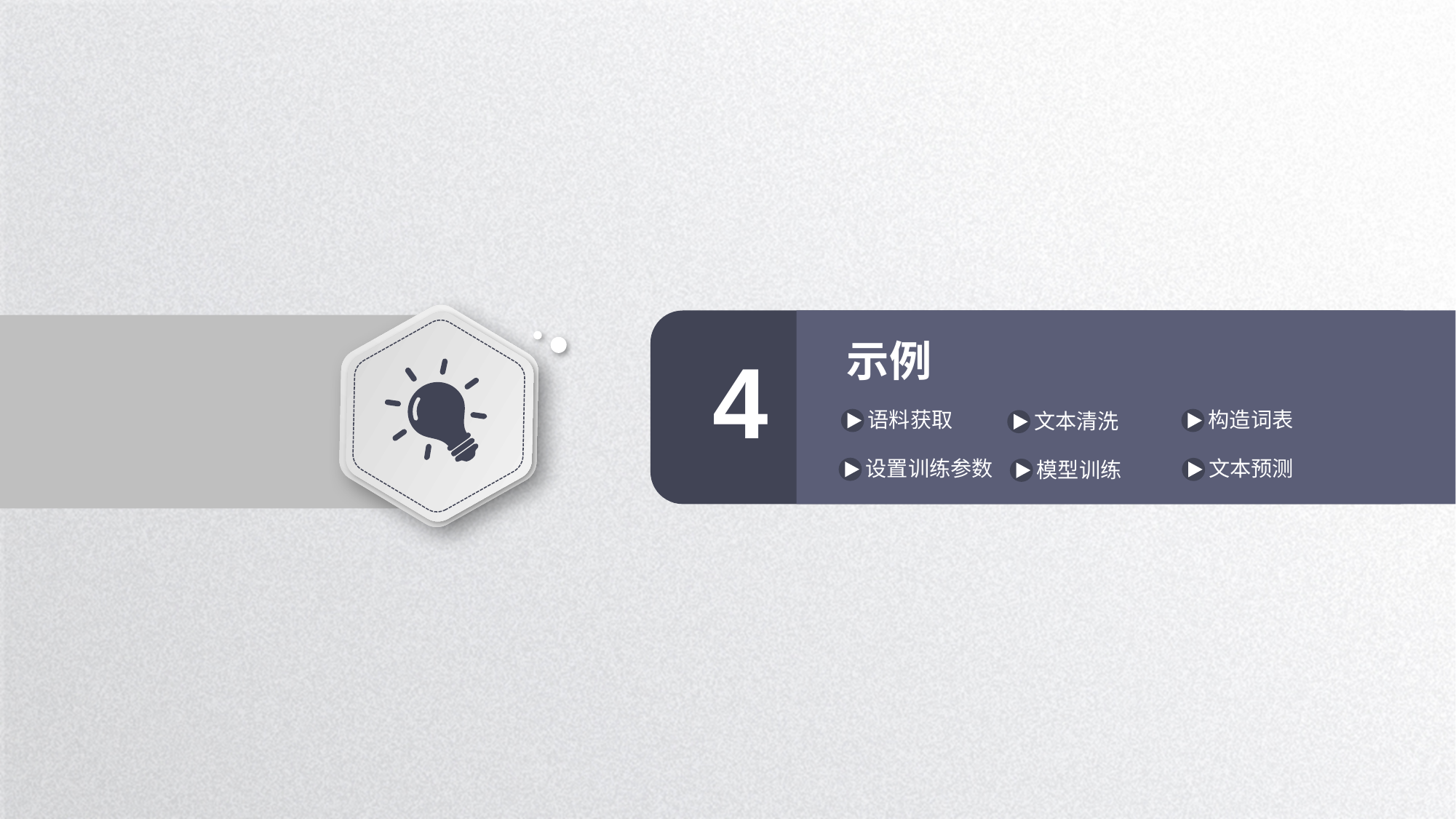

示例

4

语料获取

构造词表

文本清洗

设置训练参数

文本预测

模型训练